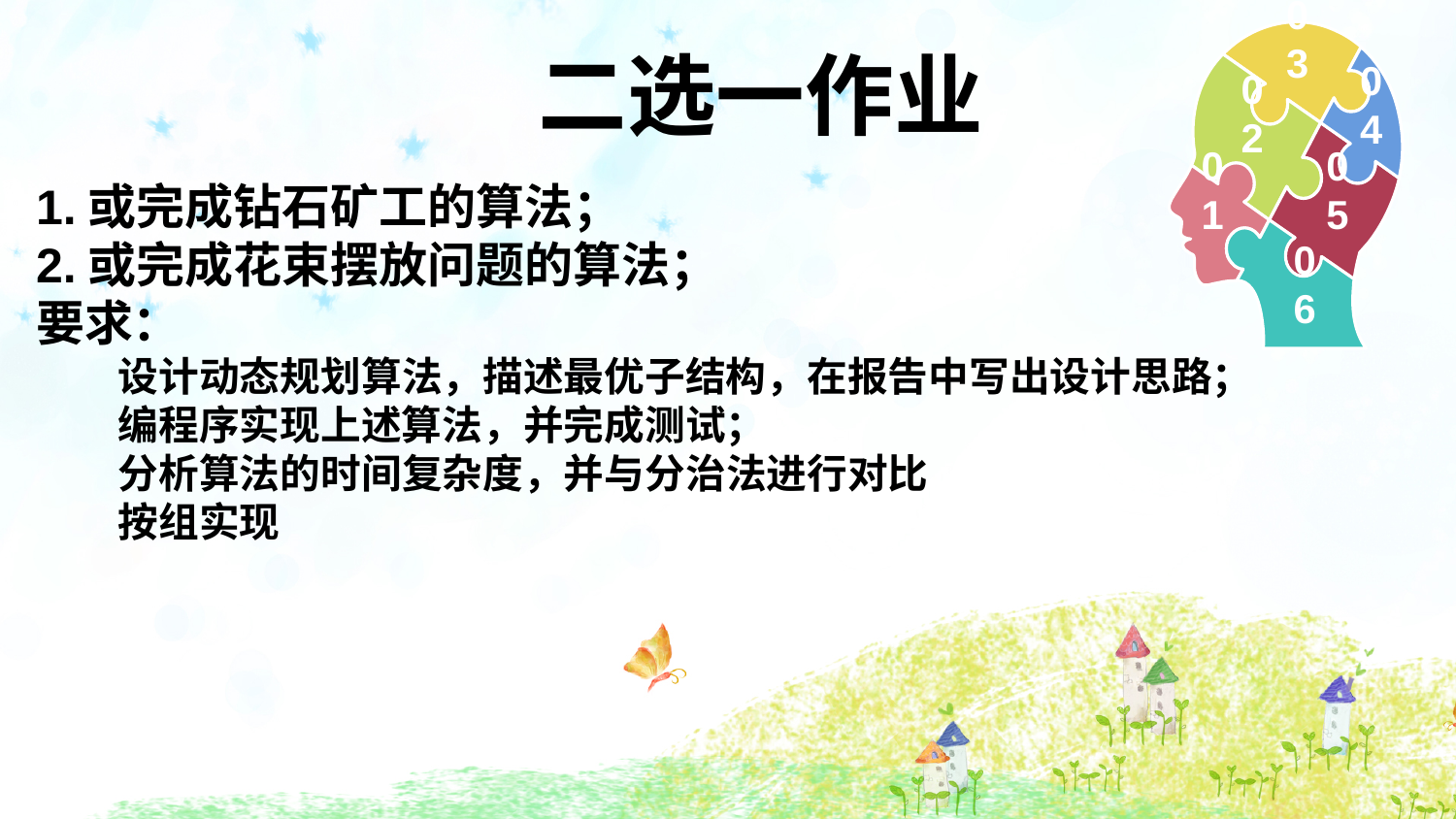

03

04
02

01
05

06
二选一作业
1.或完成钻石矿工的算法；
2.或完成花束摆放问题的算法；
要求：
设计动态规划算法，描述最优子结构，在报告中写出设计思路；
编程序实现上述算法，并完成测试；
分析算法的时间复杂度，并与分治法进行对比
按组实现